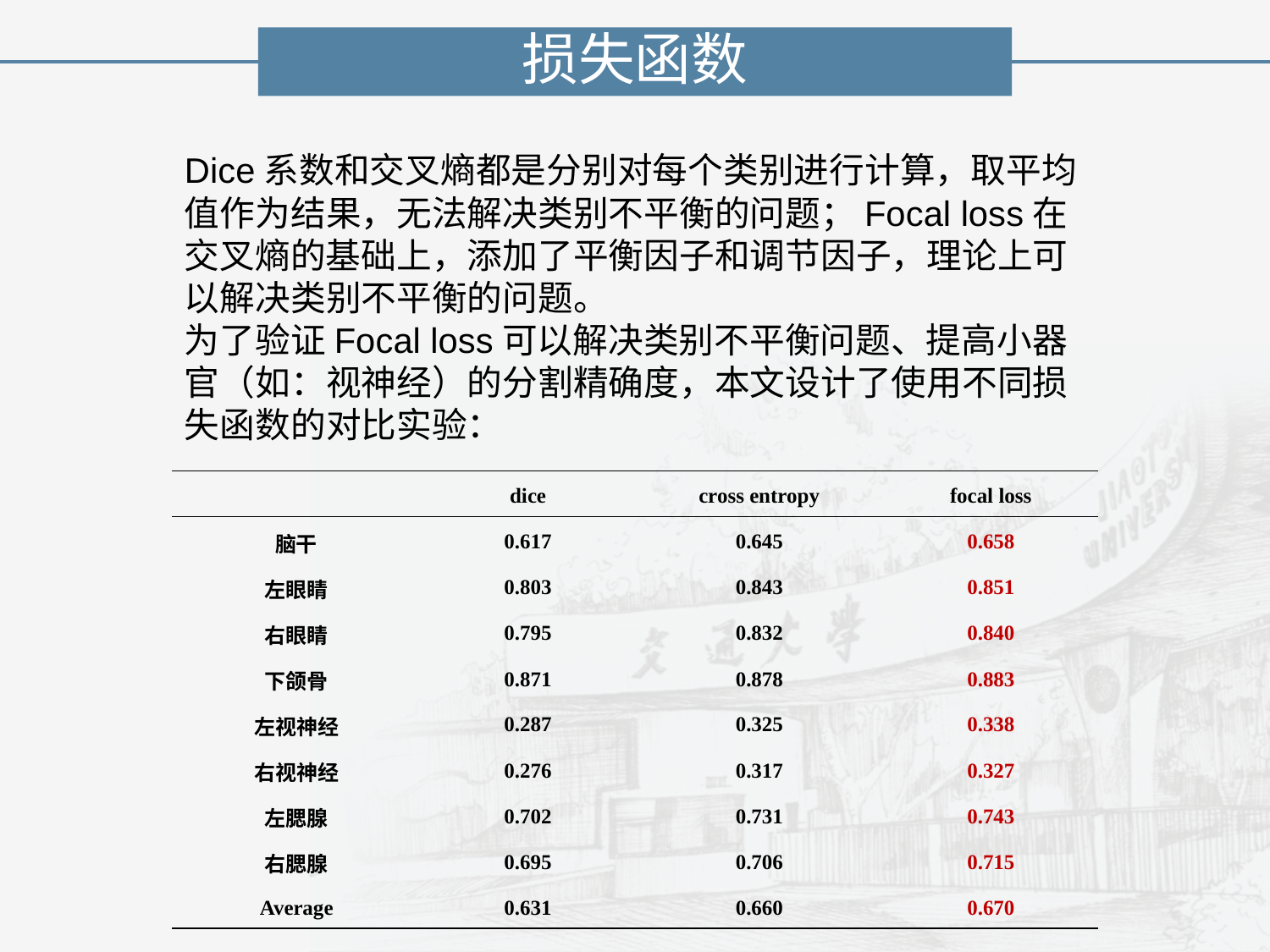

损失函数
Dice系数和交叉熵都是分别对每个类别进行计算，取平均值作为结果，无法解决类别不平衡的问题；Focal loss在交叉熵的基础上，添加了平衡因子和调节因子，理论上可以解决类别不平衡的问题。
为了验证Focal loss可以解决类别不平衡问题、提高小器官（如：视神经）的分割精确度，本文设计了使用不同损失函数的对比实验：
|  | dice | cross entropy | focal loss |
| --- | --- | --- | --- |
| 脑干 | 0.617 | 0.645 | 0.658 |
| 左眼睛 | 0.803 | 0.843 | 0.851 |
| 右眼睛 | 0.795 | 0.832 | 0.840 |
| 下颌骨 | 0.871 | 0.878 | 0.883 |
| 左视神经 | 0.287 | 0.325 | 0.338 |
| 右视神经 | 0.276 | 0.317 | 0.327 |
| 左腮腺 | 0.702 | 0.731 | 0.743 |
| 右腮腺 | 0.695 | 0.706 | 0.715 |
| Average | 0.631 | 0.660 | 0.670 |